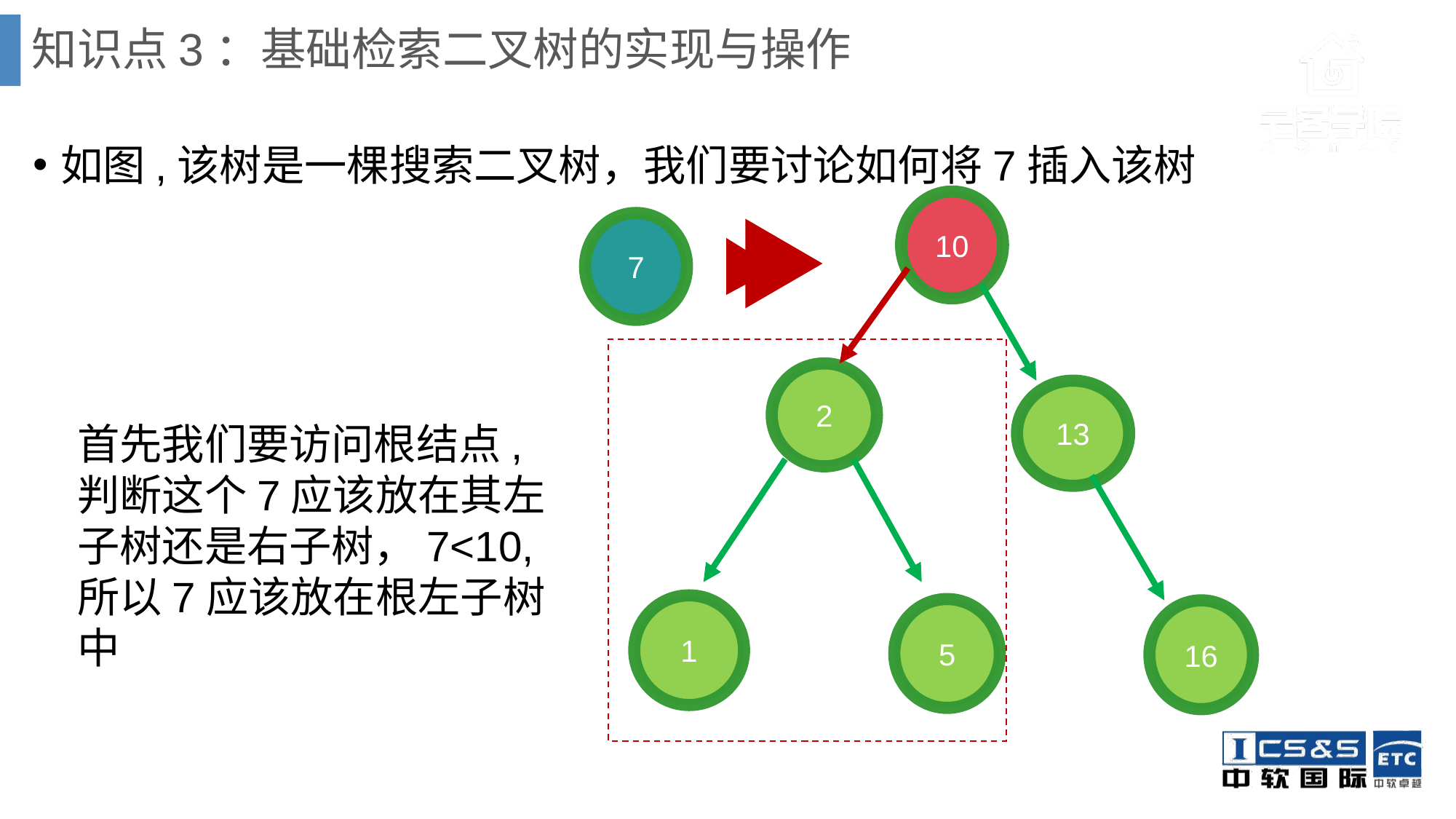

# 知识点3：基础检索二叉树的实现与操作
如图,该树是一棵搜索二叉树，我们要讨论如何将7插入该树
10
7

2
13
首先我们要访问根结点,判断这个7应该放在其左子树还是右子树，7<10,所以7应该放在根左子树中

1
5
16